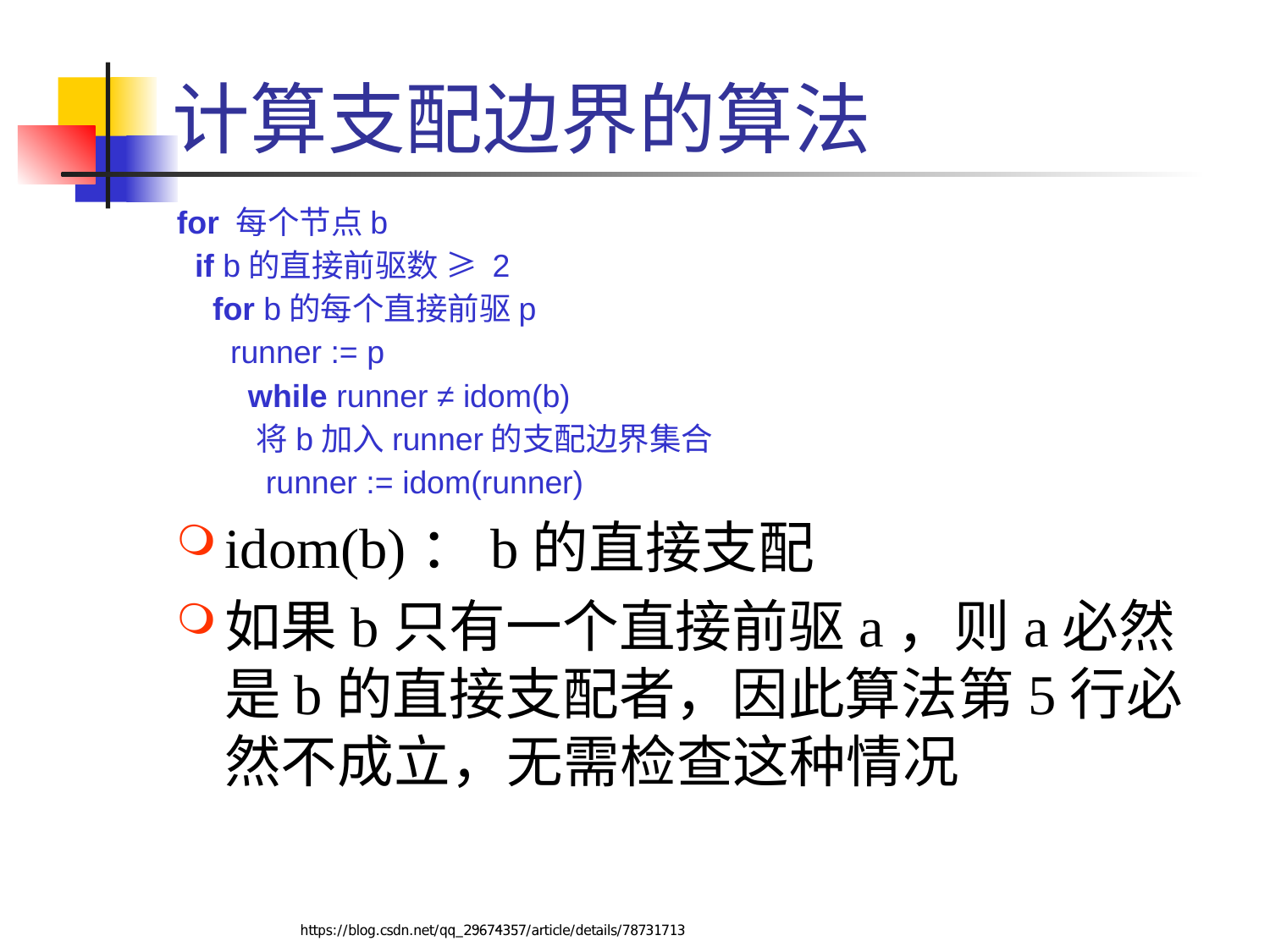

# 计算支配边界的算法
for 每个节点b
  if b的直接前驱数 ≥ 2
    for b的每个直接前驱p
      runner := p
        while runner ≠ idom(b)
          将b加入runner的支配边界集合
          runner := idom(runner)
idom(b)：b的直接支配
如果b只有一个直接前驱a，则a必然是b的直接支配者，因此算法第5行必然不成立，无需检查这种情况
https://blog.csdn.net/qq_29674357/article/details/78731713